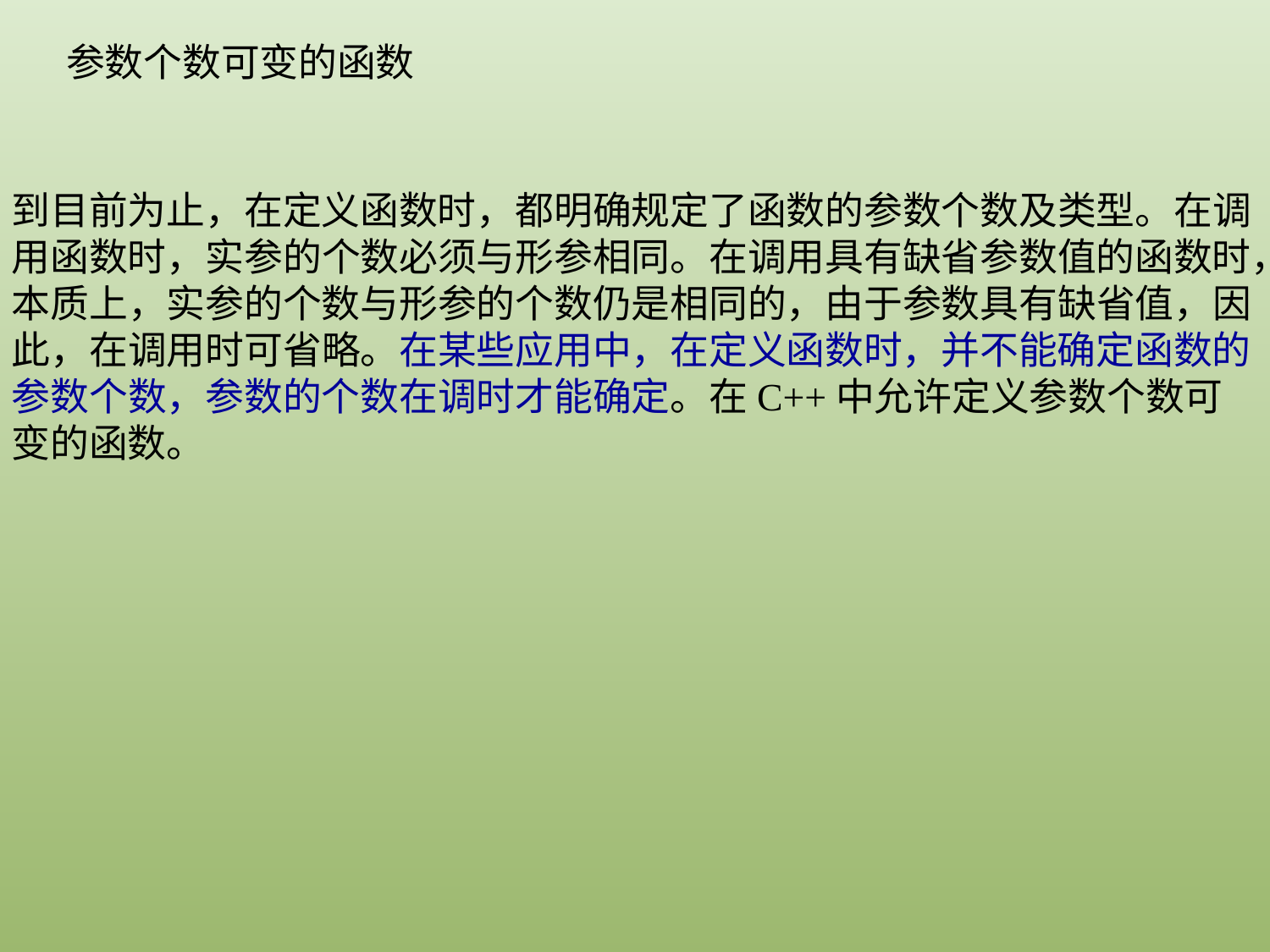

参数个数可变的函数
到目前为止，在定义函数时，都明确规定了函数的参数个数及类型。在调用函数时，实参的个数必须与形参相同。在调用具有缺省参数值的函数时，本质上，实参的个数与形参的个数仍是相同的，由于参数具有缺省值，因此，在调用时可省略。在某些应用中，在定义函数时，并不能确定函数的参数个数，参数的个数在调时才能确定。在C++中允许定义参数个数可变的函数。
249